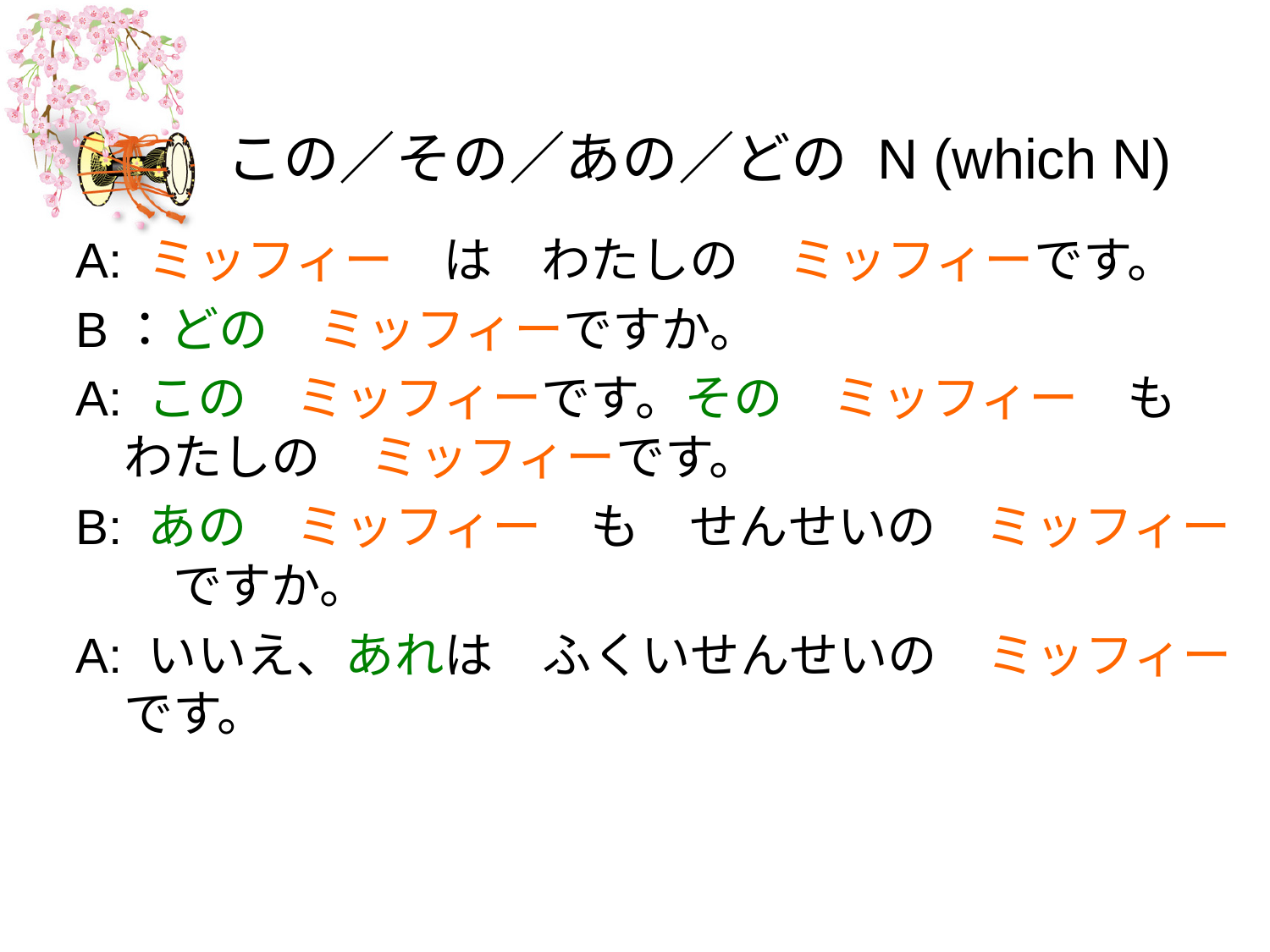

# この／その／あの／どの N (which N)
A: ミッフィー　は　わたしの　ミッフィーです。
B：どの　ミッフィーですか。
A: この　ミッフィーです。その　ミッフィー　も　わたしの　ミッフィーです。
B: あの　ミッフィー　も　せんせいの　ミッフィー　ですか。
A: いいえ、あれは　ふくいせんせいの　ミッフィーです。